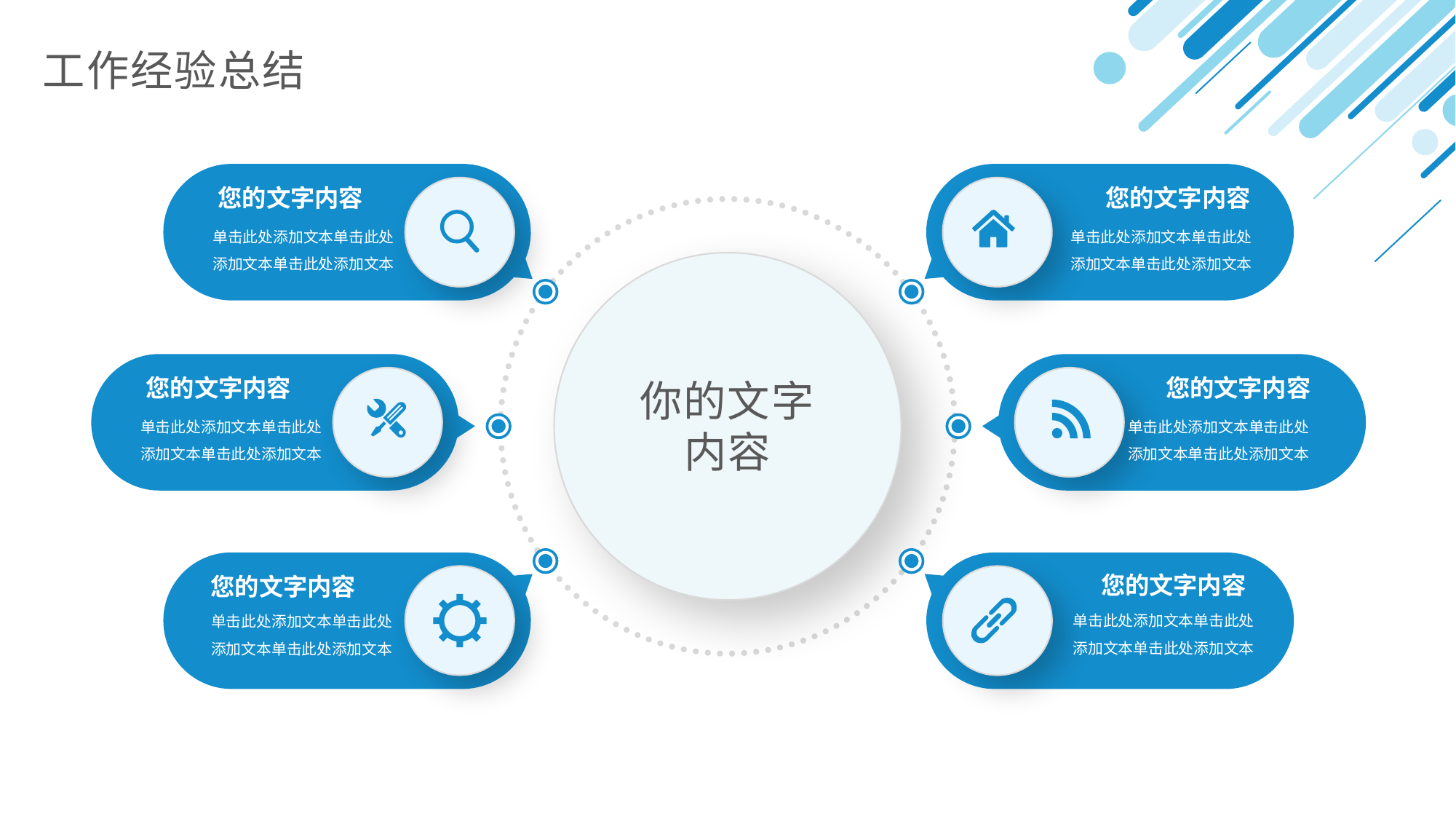

工作经验总结

您的文字内容
单击此处添加文本单击此处添加文本单击此处添加文本

您的文字内容
单击此处添加文本单击此处添加文本单击此处添加文本

单击此处添加文本单击此处添加文本单击此处添加文本
您的文字内容

您的文字内容
单击此处添加文本单击此处添加文本单击此处添加文本

您的文字内容
单击此处添加文本单击此处添加文本单击此处添加文本

你的文字内容

单击此处添加文本单击此处添加文本单击此处添加文本
您的文字内容